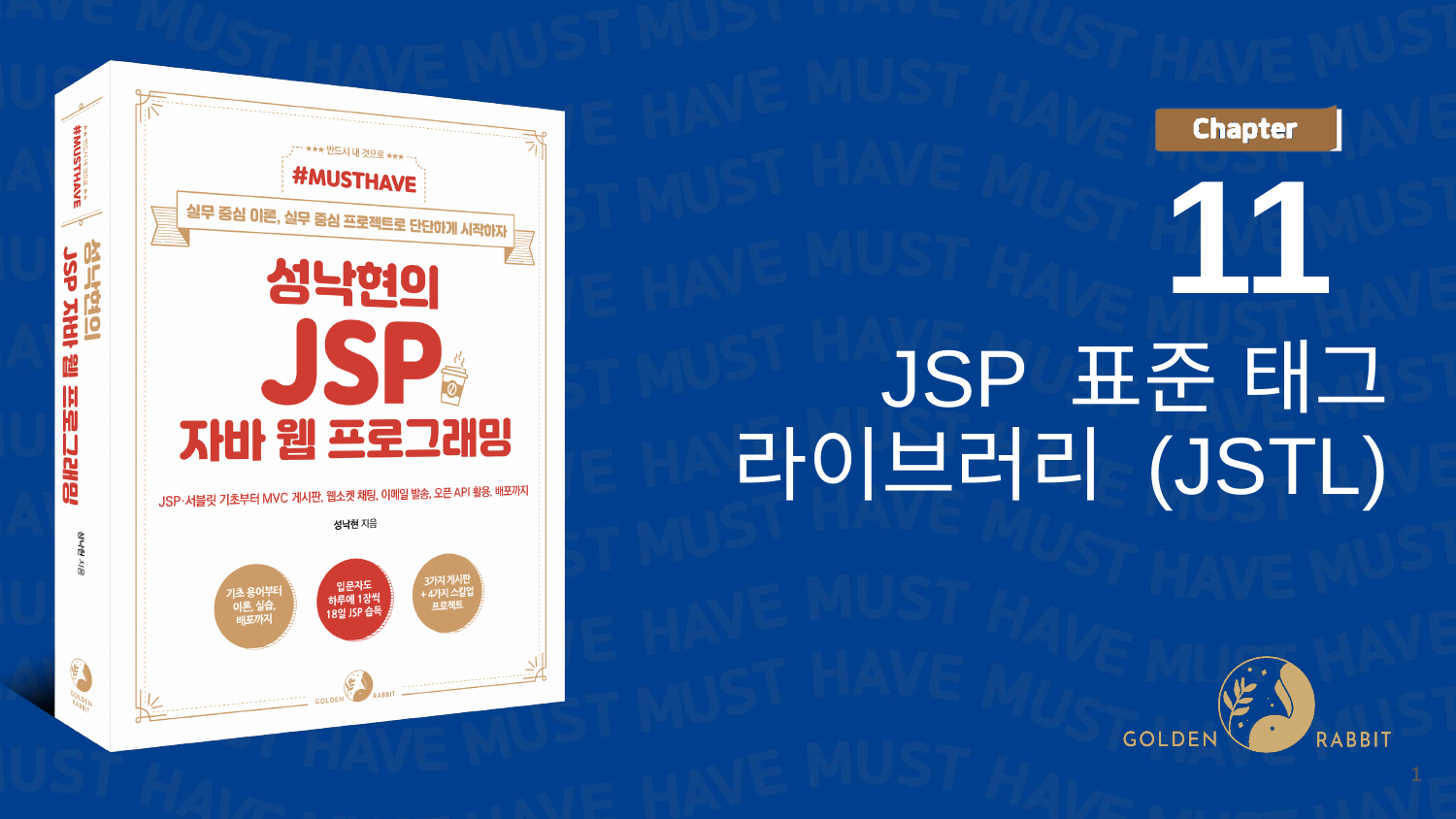

11
JSP 표준 태그 라이브러리 (JSTL)
1
1